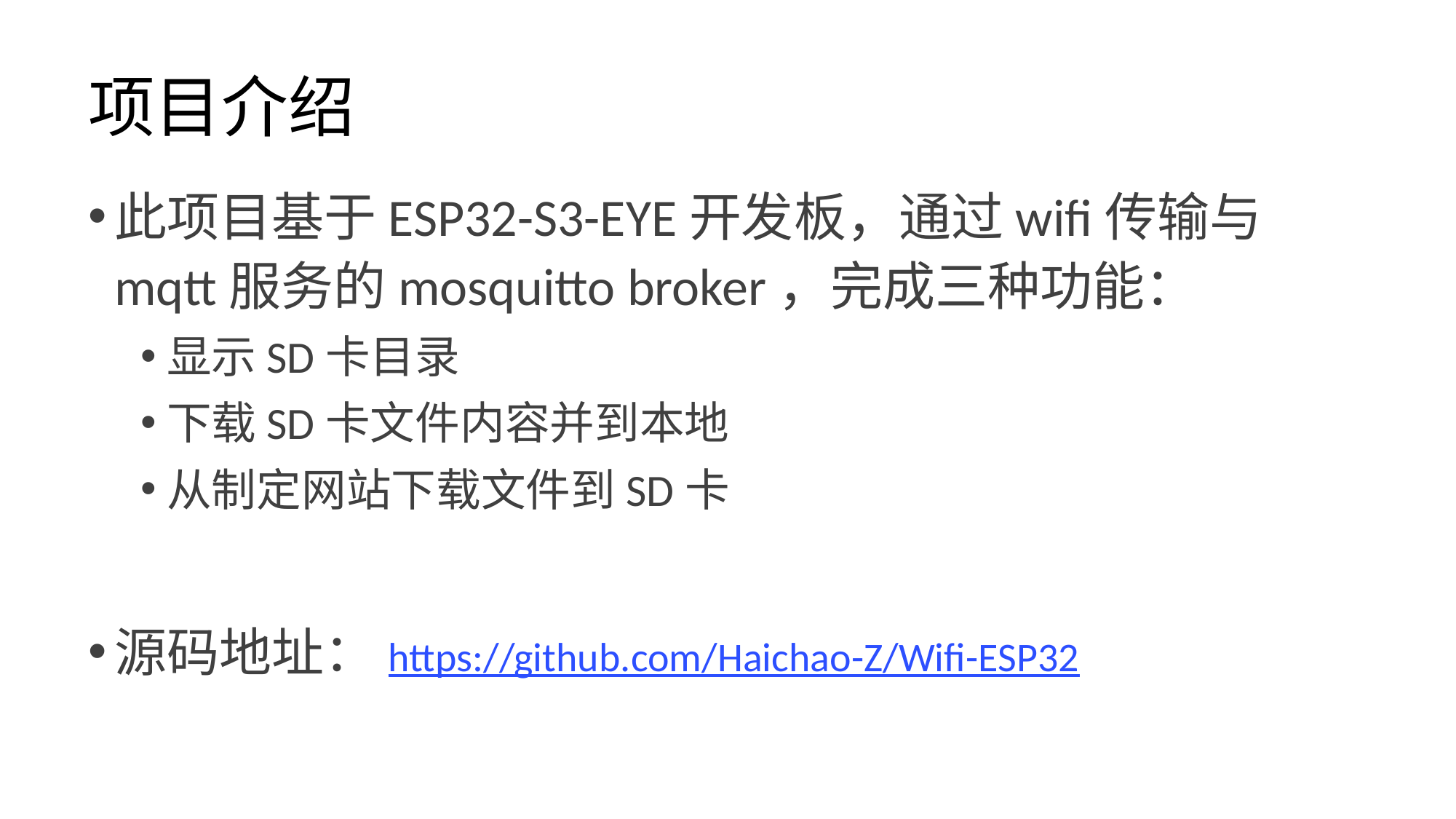

# 项目介绍
此项目基于ESP32-S3-EYE开发板，通过wifi传输与mqtt服务的mosquitto broker，完成三种功能：
显示SD卡目录
下载SD卡文件内容并到本地
从制定网站下载文件到SD卡

源码地址：https://github.com/Haichao-Z/Wifi-ESP32